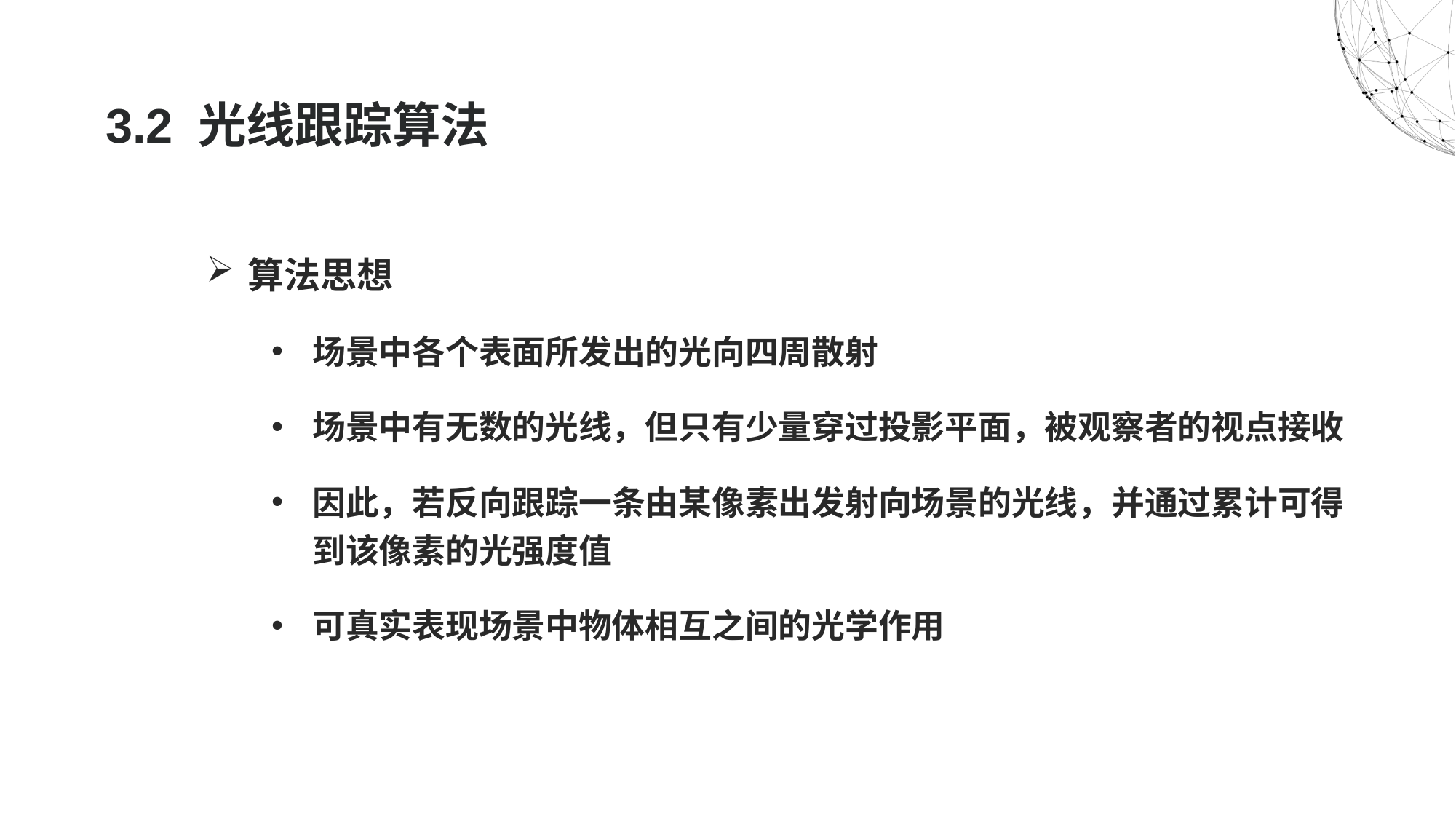

# 3.2 光线跟踪算法
算法思想
场景中各个表面所发出的光向四周散射
场景中有无数的光线，但只有少量穿过投影平面，被观察者的视点接收
因此，若反向跟踪一条由某像素出发射向场景的光线，并通过累计可得到该像素的光强度值
可真实表现场景中物体相互之间的光学作用